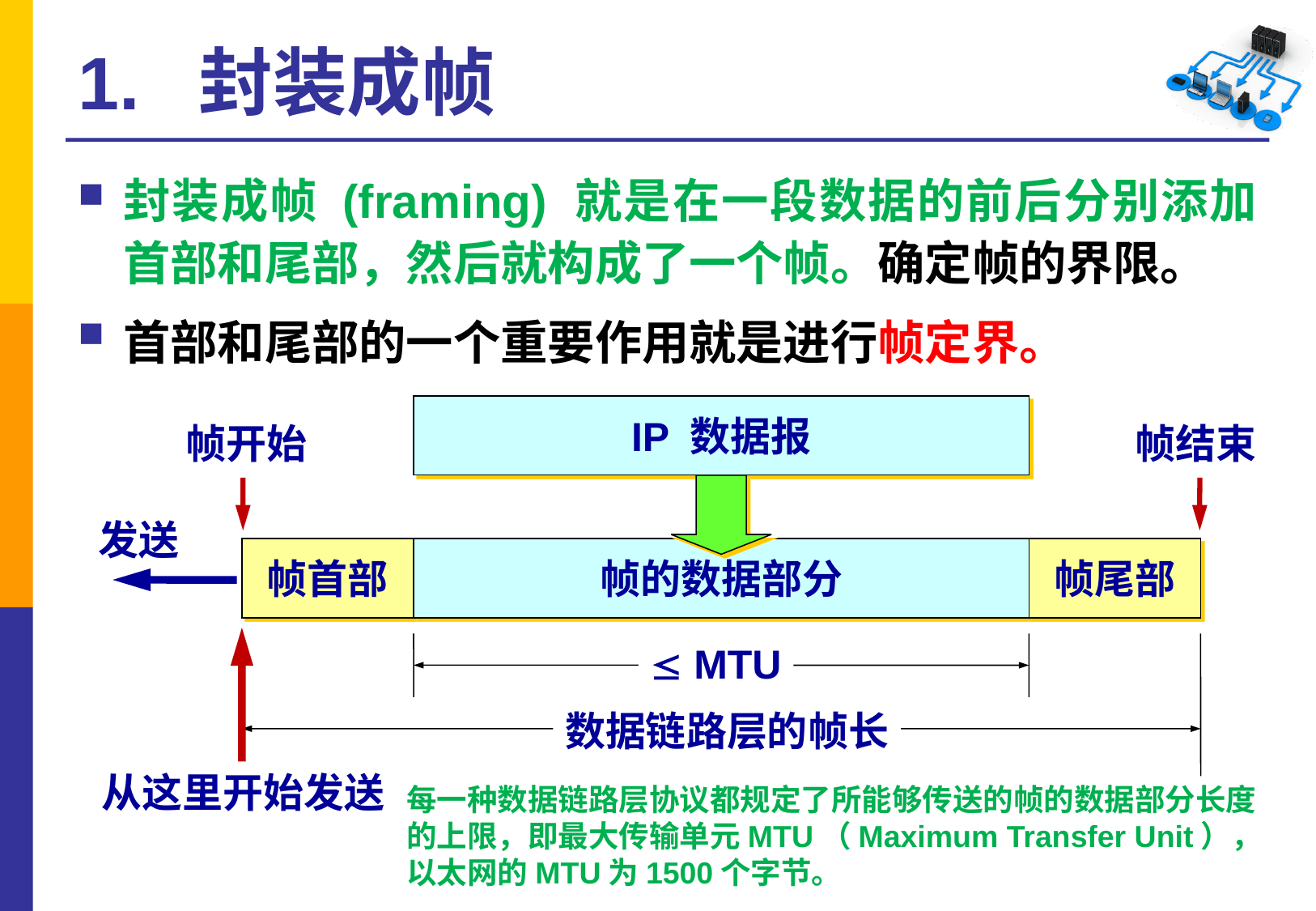

# 1.  封装成帧
封装成帧 (framing) 就是在一段数据的前后分别添加首部和尾部，然后就构成了一个帧。确定帧的界限。
首部和尾部的一个重要作用就是进行帧定界。
IP 数据报
帧开始
帧结束

发送

帧首部
帧的数据部分
帧尾部

≤ MTU

数据链路层的帧长
课件制作人：谢希仁

从这里开始发送
每一种数据链路层协议都规定了所能够传送的帧的数据部分长度的上限，即最大传输单元MTU（Maximum Transfer Unit），以太网的MTU为1500个字节。